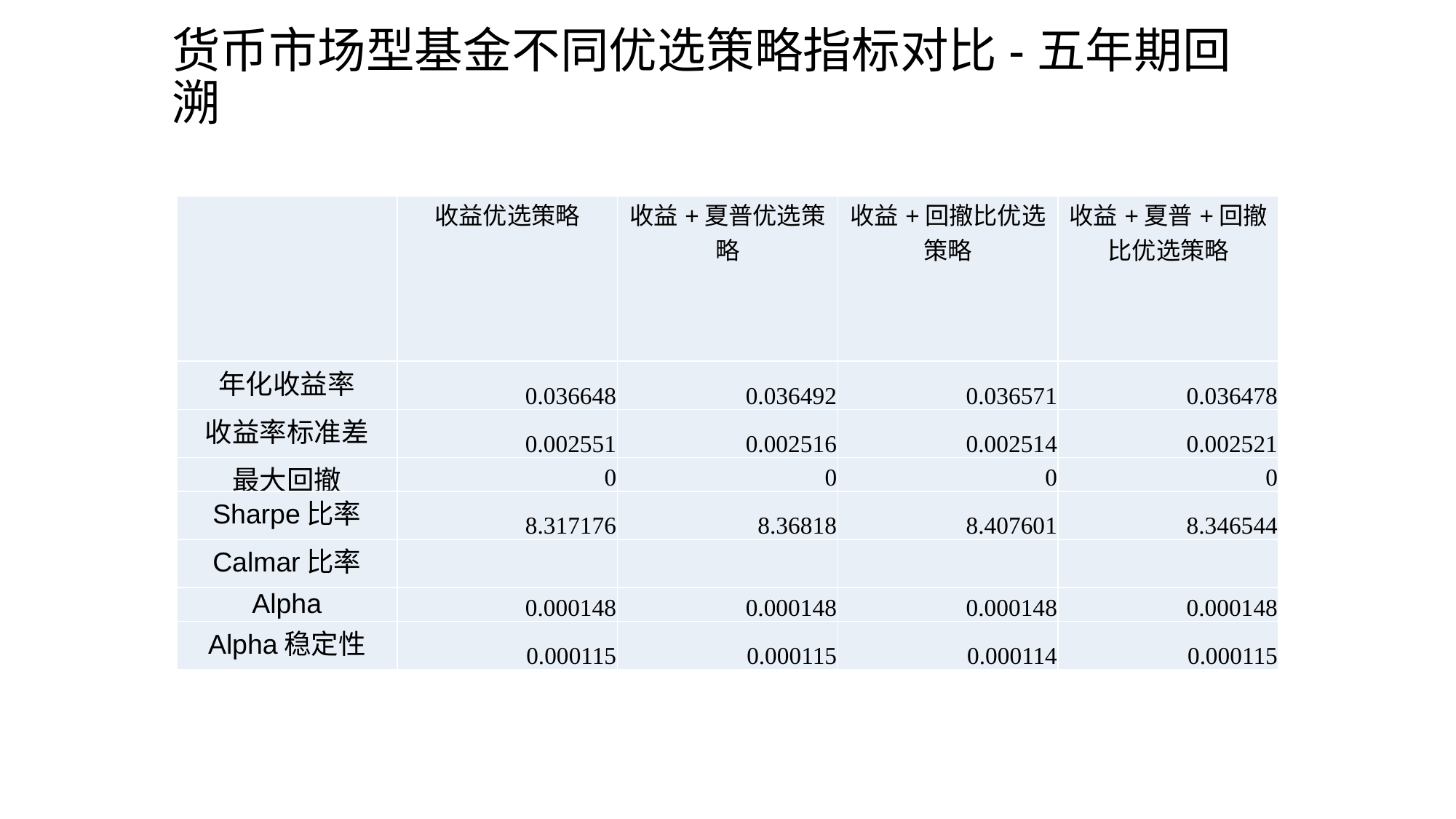

# 货币市场型基金不同优选策略指标对比-五年期回溯
|  | 收益优选策略 | 收益+夏普优选策略 | 收益+回撤比优选策略 | 收益+夏普+回撤比优选策略 |
| --- | --- | --- | --- | --- |
| 年化收益率 | 0.036648 | 0.036492 | 0.036571 | 0.036478 |
| 收益率标准差 | 0.002551 | 0.002516 | 0.002514 | 0.002521 |
| 最大回撤 | 0 | 0 | 0 | 0 |
| Sharpe比率 | 8.317176 | 8.36818 | 8.407601 | 8.346544 |
| Calmar比率 |  |  |  |  |
| Alpha | 0.000148 | 0.000148 | 0.000148 | 0.000148 |
| Alpha稳定性 | 0.000115 | 0.000115 | 0.000114 | 0.000115 |